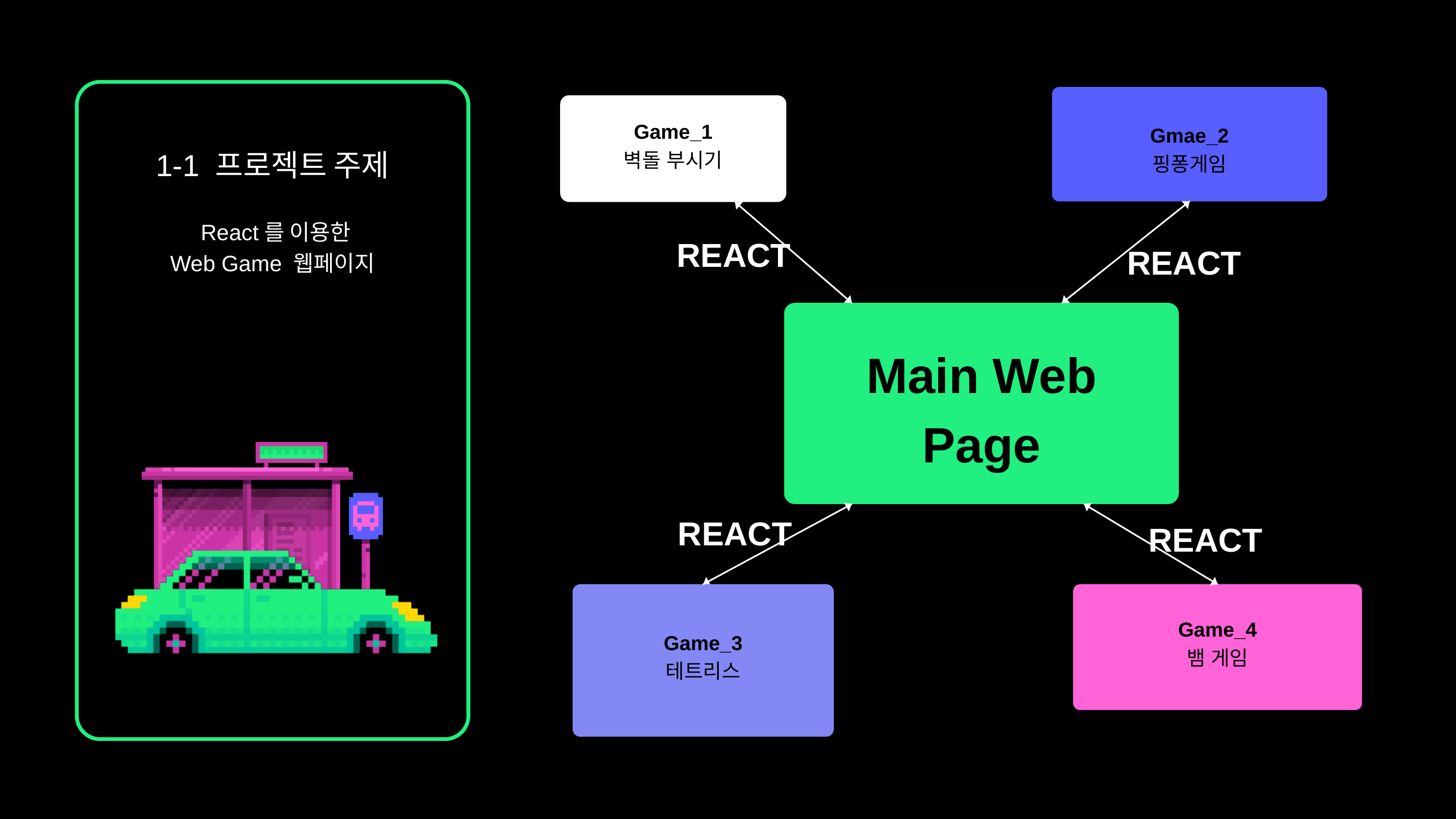

Gmae_2
핑퐁게임

Game_1
벽돌 부시기
1-1 프로젝트 주제
 React를 이용한
Web Game 웹페이지

REACT
REACT

Main Web Page

REACT
REACT

Game_3
테트리스

Game_4
뱀 게임